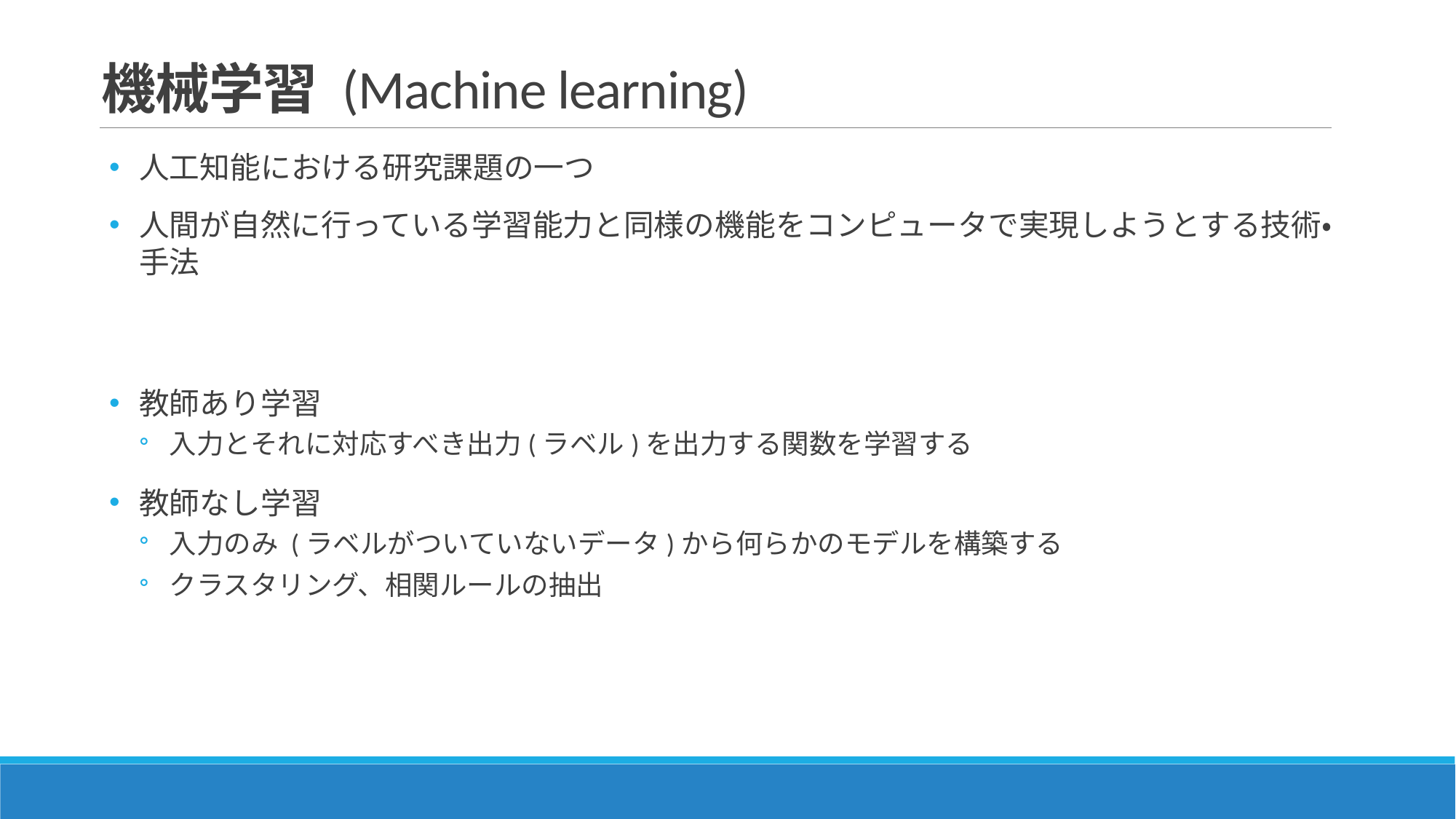

# 機械学習 (Machine learning)
人工知能における研究課題の一つ
人間が自然に行っている学習能力と同様の機能をコンピュータで実現しようとする技術・手法

教師あり学習
入力とそれに対応すべき出力(ラベル)を出力する関数を学習する
教師なし学習
入力のみ (ラベルがついていないデータ)から何らかのモデルを構築する
クラスタリング、相関ルールの抽出